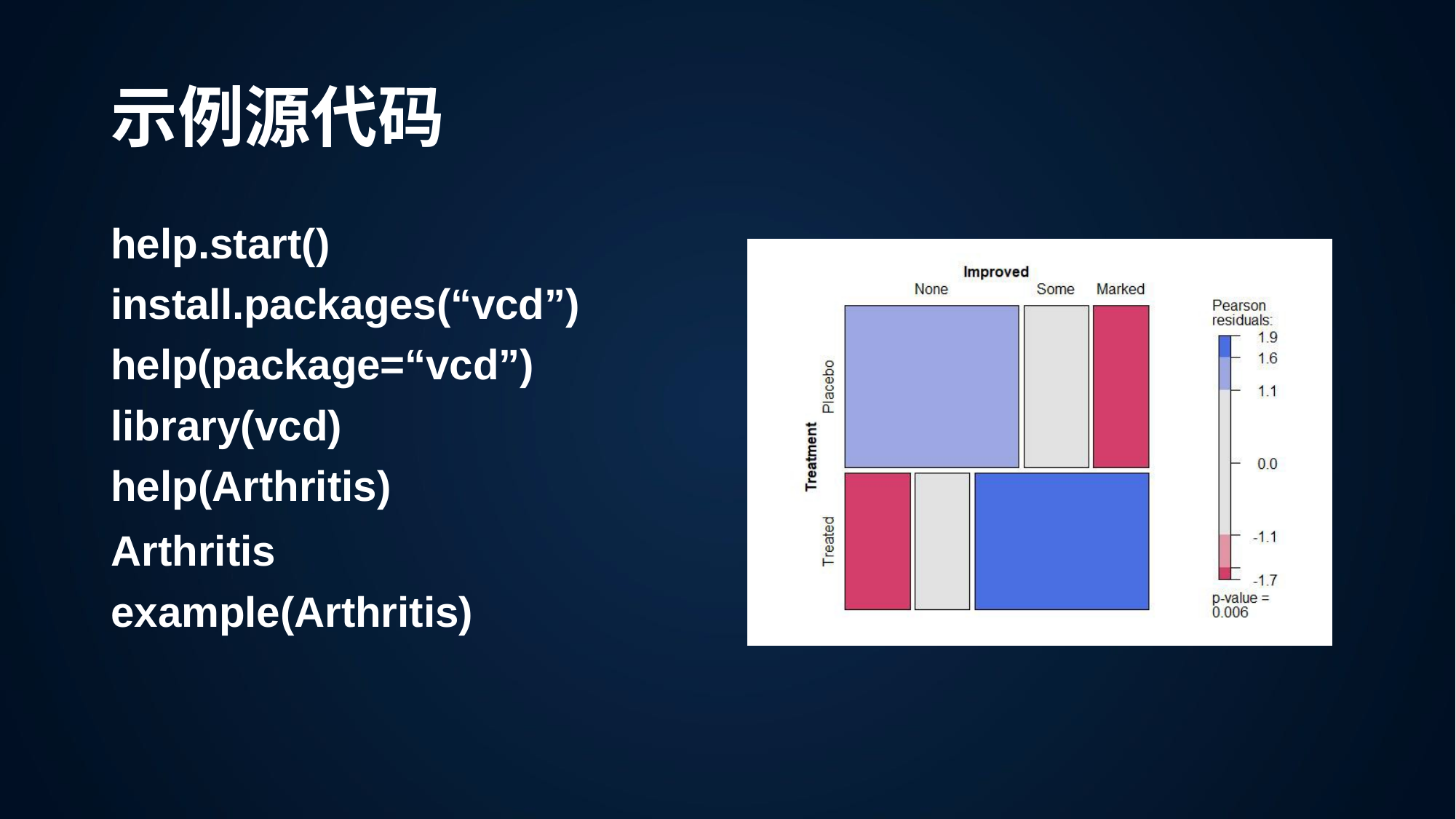

# 示例源代码
help.start()  install.packages(“vcd”)  help(package=“vcd”)  library(vcd)  help(Arthritis)
Arthritis  example(Arthritis)